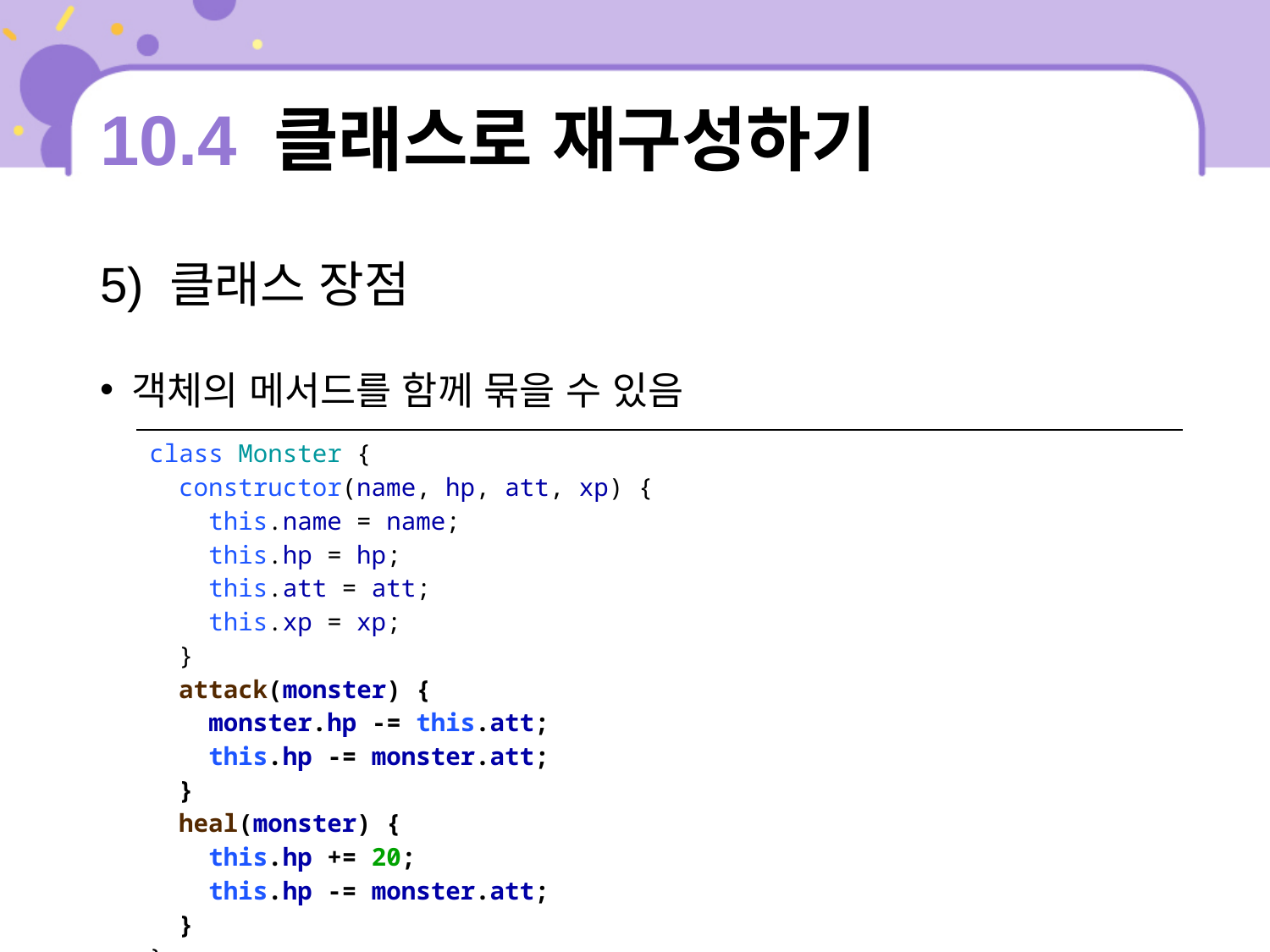

# 10.4 클래스로 재구성하기
5) 클래스 장점
객체의 메서드를 함께 묶을 수 있음
| class Monster { constructor(name, hp, att, xp) { this.name = name; this.hp = hp; this.att = att; this.xp = xp; } attack(monster) { monster.hp -= this.att; this.hp -= monster.att; } heal(monster) { this.hp += 20; this.hp -= monster.att; } } |
| --- |